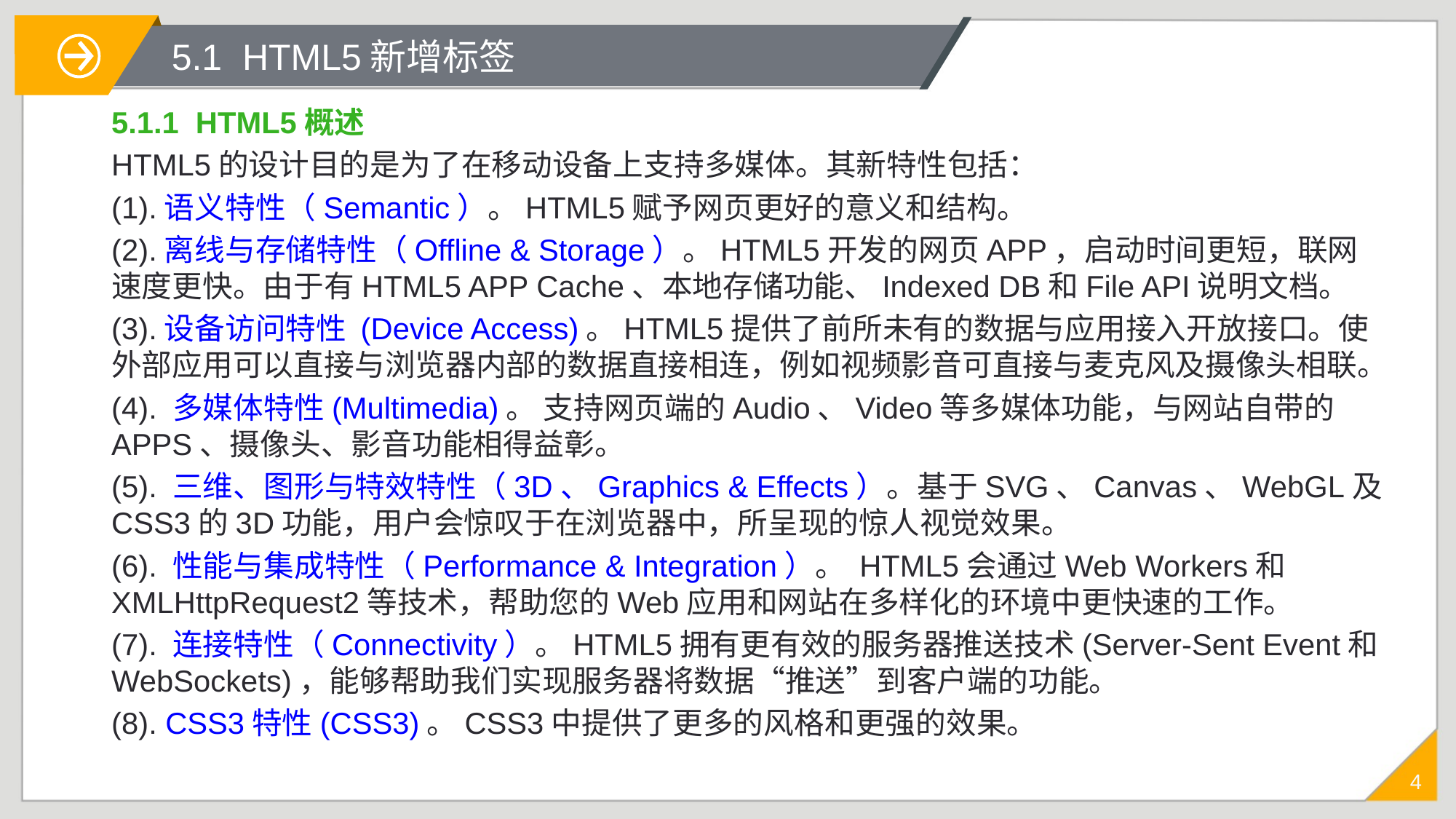

# 5.1  HTML5新增标签
5.1.1  HTML5概述
HTML5的设计目的是为了在移动设备上支持多媒体。其新特性包括：
(1).语义特性（Semantic）。HTML5赋予网页更好的意义和结构。
(2).离线与存储特性（Offline & Storage）。HTML5开发的网页APP，启动时间更短，联网速度更快。由于有HTML5 APP Cache、本地存储功能、Indexed DB和File API说明文档。
(3).设备访问特性 (Device Access)。HTML5提供了前所未有的数据与应用接入开放接口。使外部应用可以直接与浏览器内部的数据直接相连，例如视频影音可直接与麦克风及摄像头相联。
(4). 多媒体特性(Multimedia)。 支持网页端的Audio、Video等多媒体功能，与网站自带的APPS、摄像头、影音功能相得益彰。
(5). 三维、图形与特效特性（3D、Graphics & Effects）。基于SVG、Canvas、WebGL及CSS3的3D功能，用户会惊叹于在浏览器中，所呈现的惊人视觉效果。
(6). 性能与集成特性（Performance & Integration）。 HTML5会通过Web Workers和XMLHttpRequest2等技术，帮助您的Web应用和网站在多样化的环境中更快速的工作。
(7). 连接特性（Connectivity）。HTML5拥有更有效的服务器推送技术(Server-Sent Event和WebSockets)，能够帮助我们实现服务器将数据“推送”到客户端的功能。
(8). CSS3特性(CSS3)。CSS3中提供了更多的风格和更强的效果。